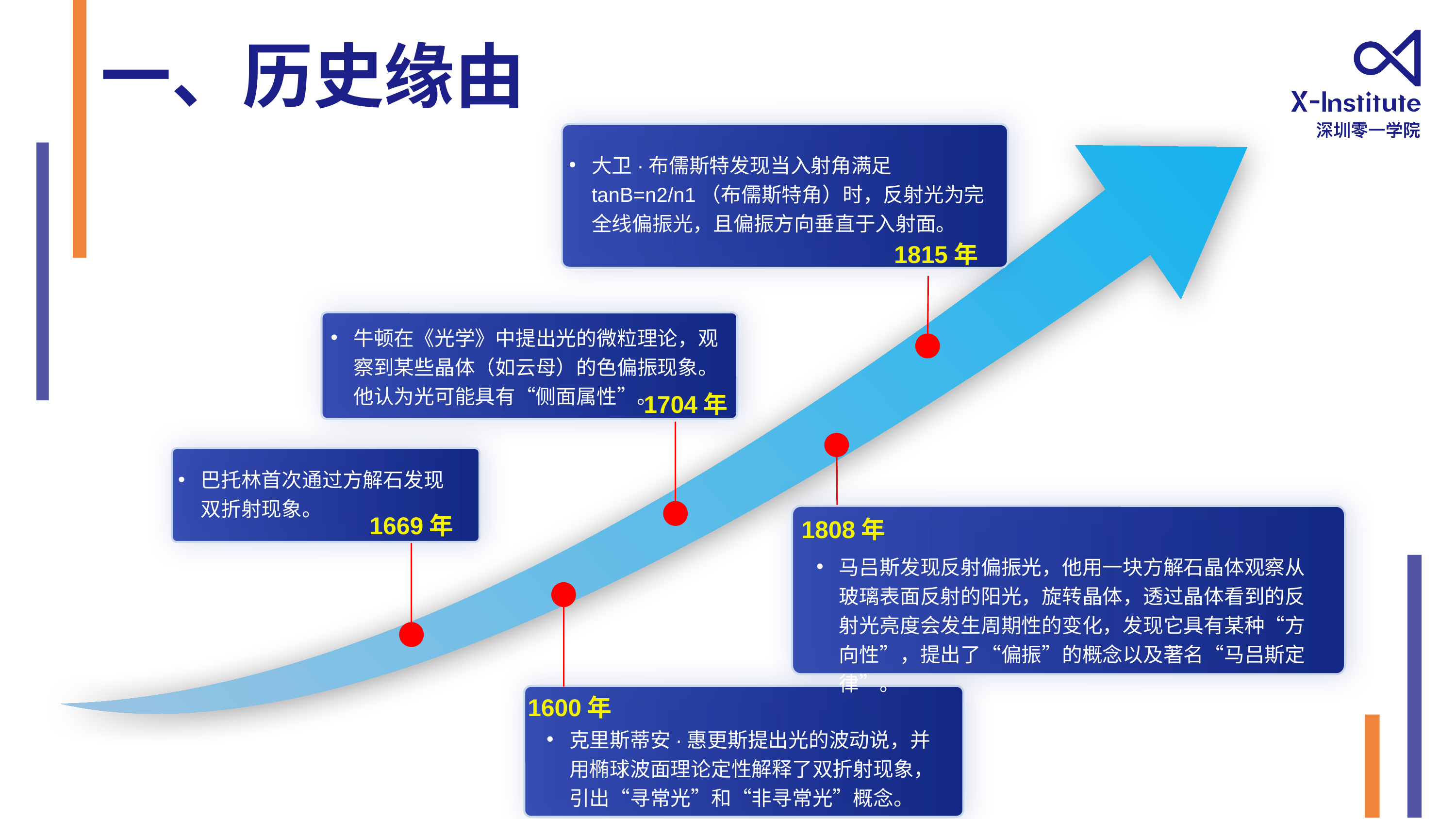

一、历史缘由

大卫·布儒斯特发现当入射角满足tanB=n2/n1（布儒斯特角）时，反射光为完全线偏振光，且偏振方向垂直于入射面。

1815年

姓名：麦浩基             籍贯：广东佛山
岗位：教学工程师      部门：科技创新部
所属学域：深空海地（主负责海洋）      学域长：马辉教授
专长领域：光电信息、机械设计、海洋颗粒物检测

成果：知识产权27件，其中软著两件，专利25件；
          获科技竞赛类奖项共 19 项，其中国家级奖项 4 项，
          省级奖项 5 项。
自我评价：热情，阳光，动手、责任以及团队合作、抗压能力、
                 领导能力、执行能力强。

牛顿在《光学》中提出光的微粒理论，观察到某些晶体（如云母）的色偏振现象。他认为光可能具有“侧面属性”。
1704年

巴托林首次通过方解石发现双折射现象。
1669年

马吕斯发现反射偏振光，他用一块方解石晶体观察从玻璃表面反射的阳光，旋转晶体，透过晶体看到的反射光亮度会发生周期性的变化，发现它具有某种“方向性”，提出了“偏振”的概念以及著名“马吕斯定律”。
1808年

克里斯蒂安·惠更斯提出光的波动说，并用椭球波面理论定性解释了双折射现象，引出“寻常光”和“非寻常光”概念。
1600年